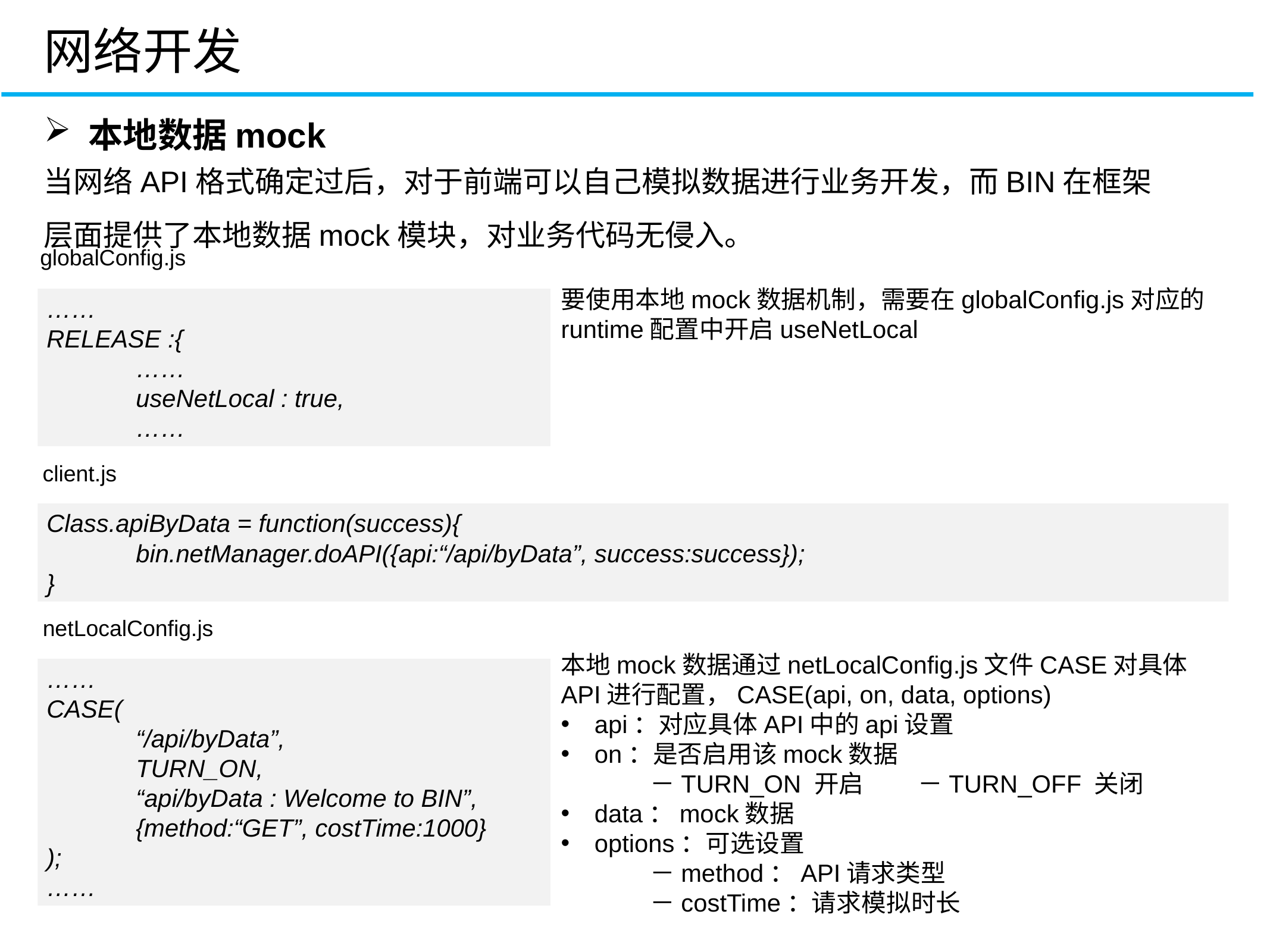

网络开发
本地数据mock

当网络API格式确定过后，对于前端可以自己模拟数据进行业务开发，而BIN在框架层面提供了本地数据mock模块，对业务代码无侵入。
CONTROLLER
VIEW
globalConfig.js
要使用本地mock数据机制，需要在globalConfig.js对应的runtime配置中开启useNetLocal
……
RELEASE :{
	……
	useNetLocal : true,
	……
client.js
Class.apiByData = function(success){
	bin.netManager.doAPI({api:“/api/byData”, success:success});
}
netLocalConfig.js
本地mock数据通过netLocalConfig.js文件CASE对具体API进行配置，CASE(api, on, data, options)
api：对应具体API中的api设置
on：是否启用该mock数据
	－TURN_ON 开启	－TURN_OFF 关闭
data：mock数据
options：可选设置
	－method：API请求类型
	－costTime：请求模拟时长
……
CASE(
	“/api/byData”,
	TURN_ON,
	“api/byData : Welcome to BIN”,
	{method:“GET”, costTime:1000}
);
……